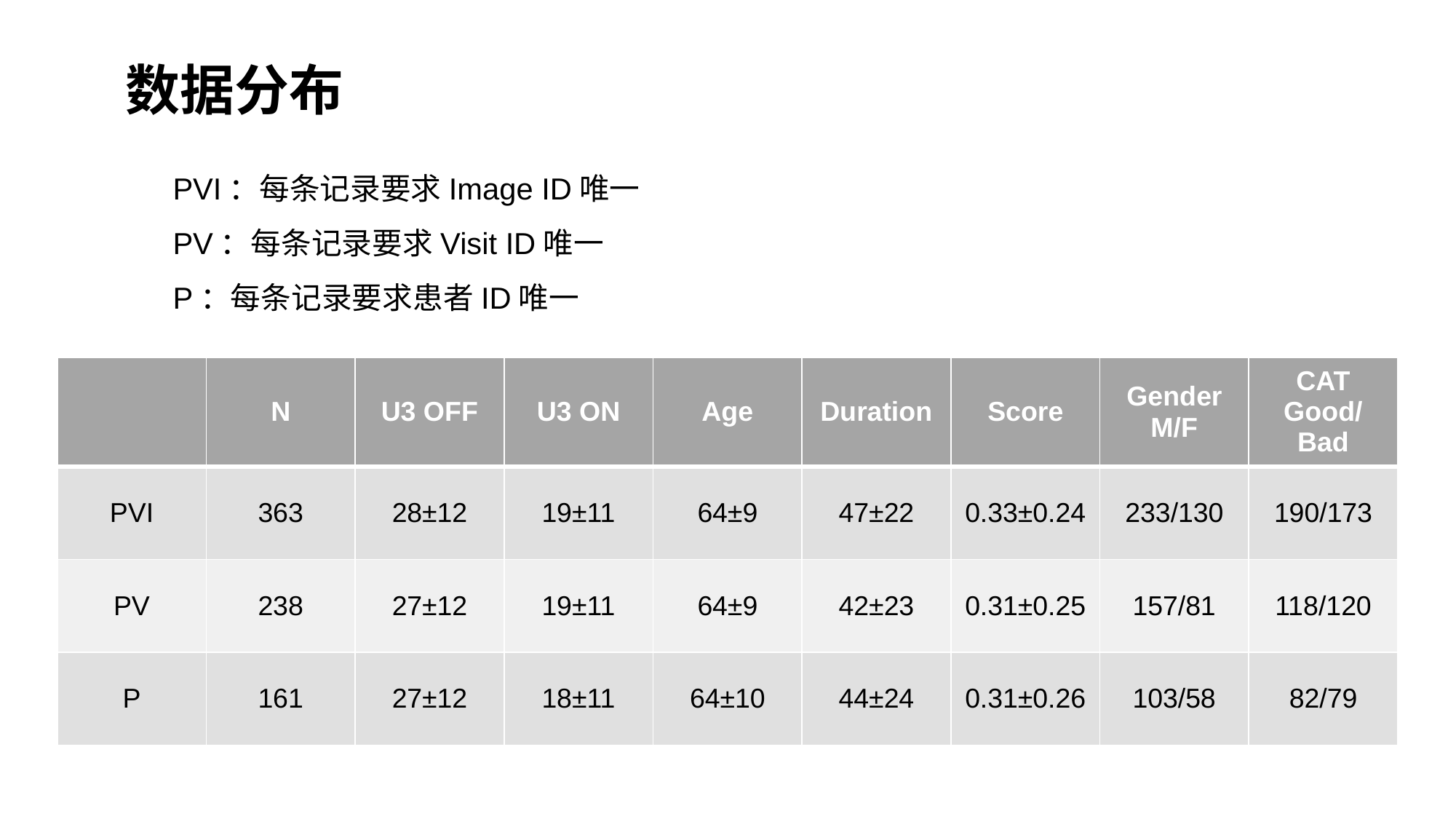

数据分布
PVI：每条记录要求Image ID唯一
PV：每条记录要求Visit ID唯一
P：每条记录要求患者ID唯一
|  | N | U3 OFF | U3 ON | Age | Duration | Score | Gender M/F | CAT Good/Bad |
| --- | --- | --- | --- | --- | --- | --- | --- | --- |
| PVI | 363 | 28±12 | 19±11 | 64±9 | 47±22 | 0.33±0.24 | 233/130 | 190/173 |
| PV | 238 | 27±12 | 19±11 | 64±9 | 42±23 | 0.31±0.25 | 157/81 | 118/120 |
| P | 161 | 27±12 | 18±11 | 64±10 | 44±24 | 0.31±0.26 | 103/58 | 82/79 |